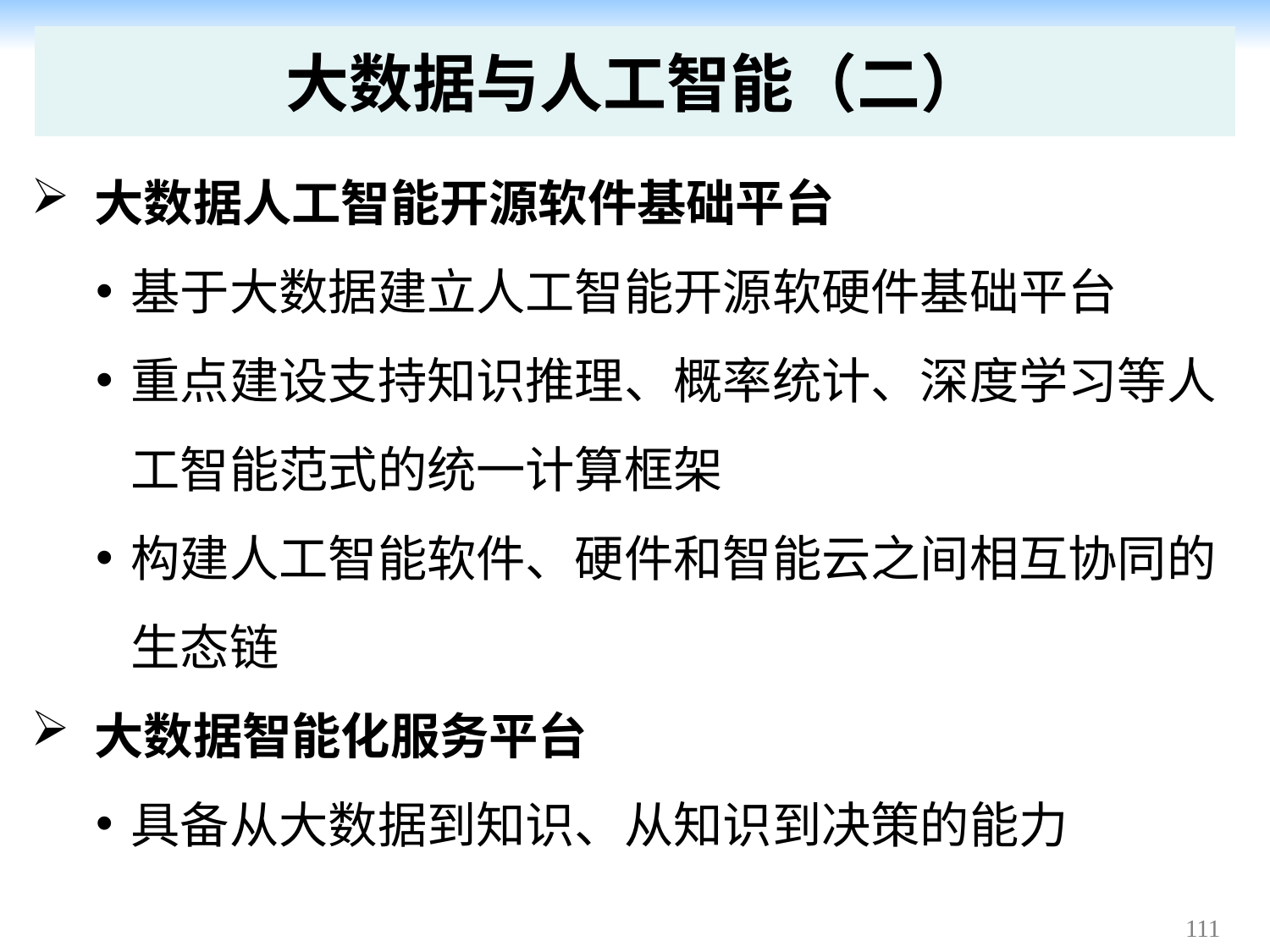

# 大数据与人工智能（二）
大数据人工智能开源软件基础平台
基于大数据建立人工智能开源软硬件基础平台
重点建设支持知识推理、概率统计、深度学习等人工智能范式的统一计算框架
构建人工智能软件、硬件和智能云之间相互协同的生态链
大数据智能化服务平台
具备从大数据到知识、从知识到决策的能力